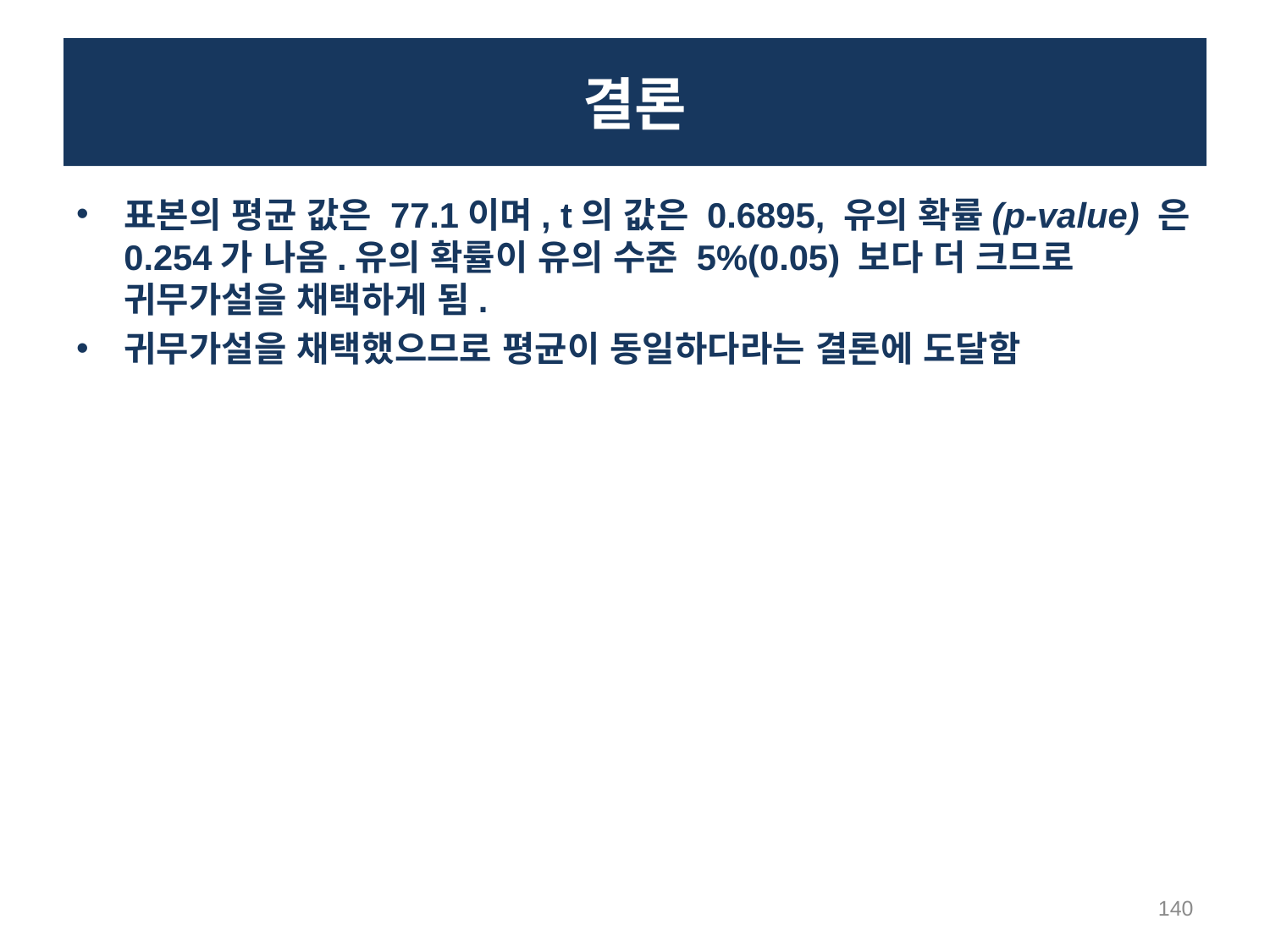

# 결론
표본의 평균 값은 77.1이며, t의 값은 0.6895, 유의 확률(p-value) 은 0.254가 나옴.유의 확률이 유의 수준 5%(0.05) 보다 더 크므로 귀무가설을 채택하게 됨.
귀무가설을 채택했으므로 평균이 동일하다라는 결론에 도달함

140